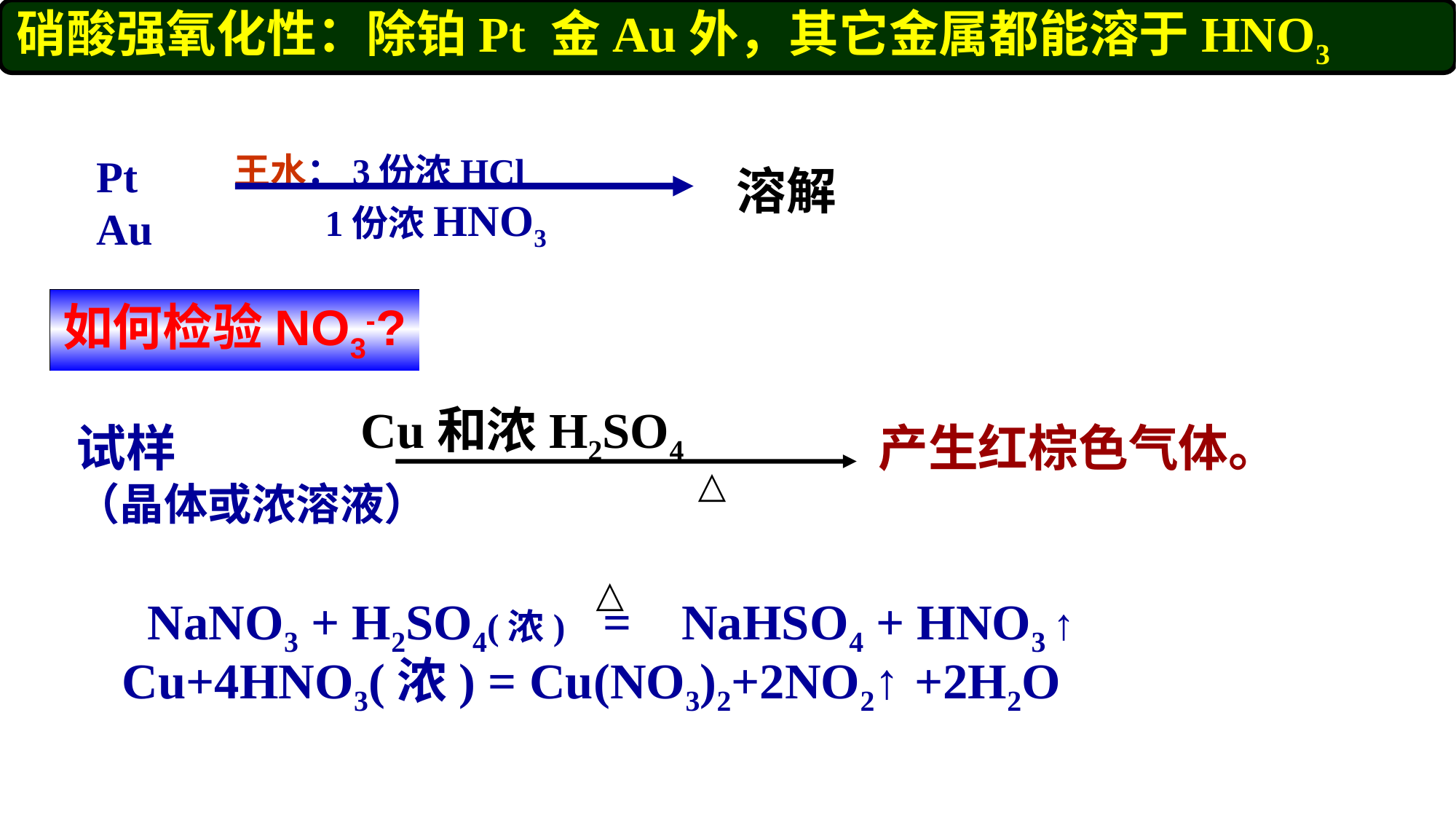

硝酸强氧化性：除铂Pt 金Au外，其它金属都能溶于HNO3
Pt
Au
王水：3份浓HCl
          1份浓HNO3
溶解

如何检验NO3-?
           Cu和浓H2SO4
△

试样
（晶体或浓溶液）
产生红棕色气体。

△
NaNO3 + H2SO4(浓)   =    NaHSO4 + HNO3 ↑

Cu+4HNO3(浓) = Cu(NO3)2+2NO2↑  +2H2O